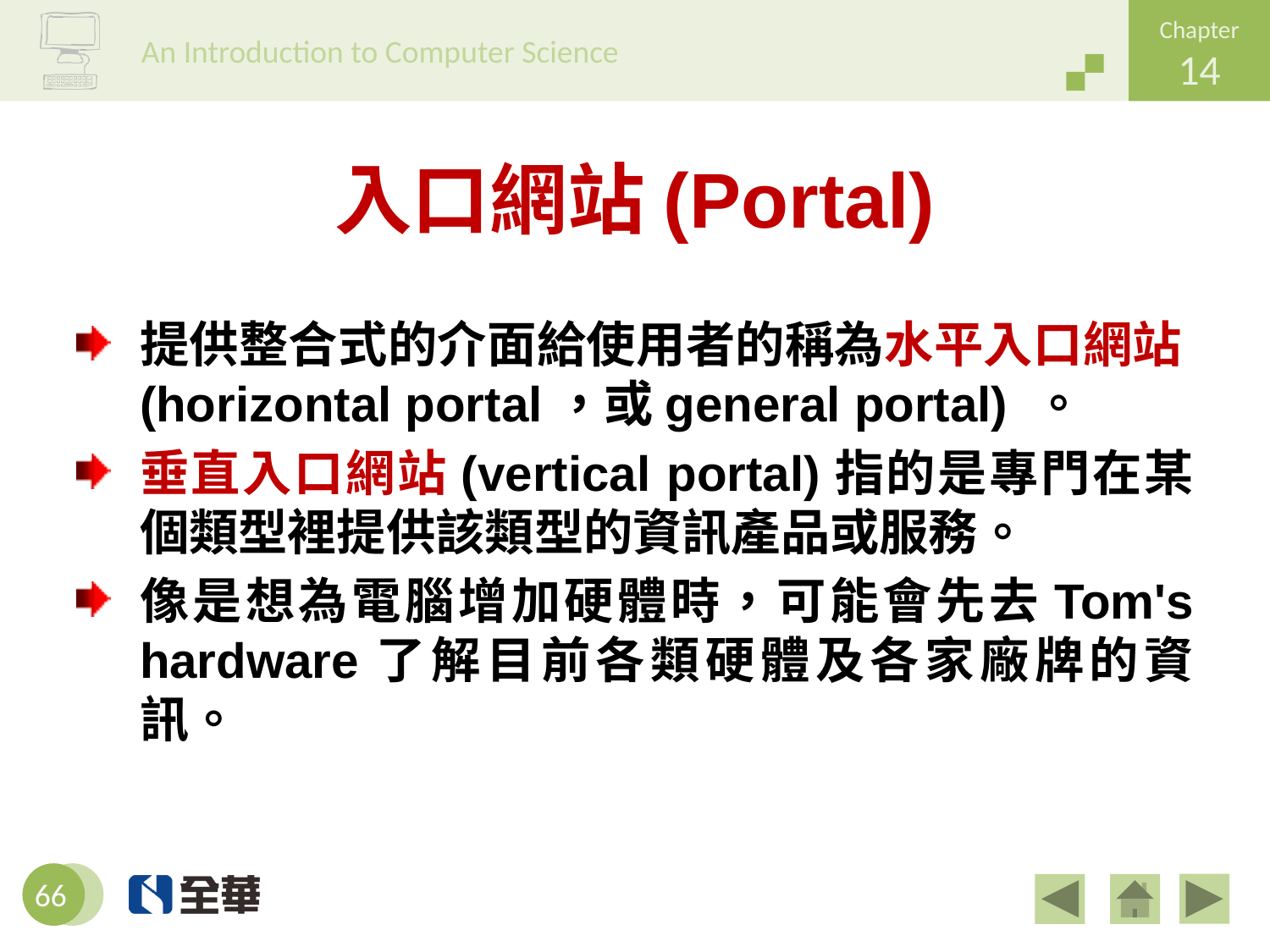

# 入口網站(Portal)
提供整合式的介面給使用者的稱為水平入口網站(horizontal portal，或general portal) 。
垂直入口網站(vertical portal)指的是專門在某個類型裡提供該類型的資訊產品或服務。
像是想為電腦增加硬體時，可能會先去Tom's hardware了解目前各類硬體及各家廠牌的資訊。